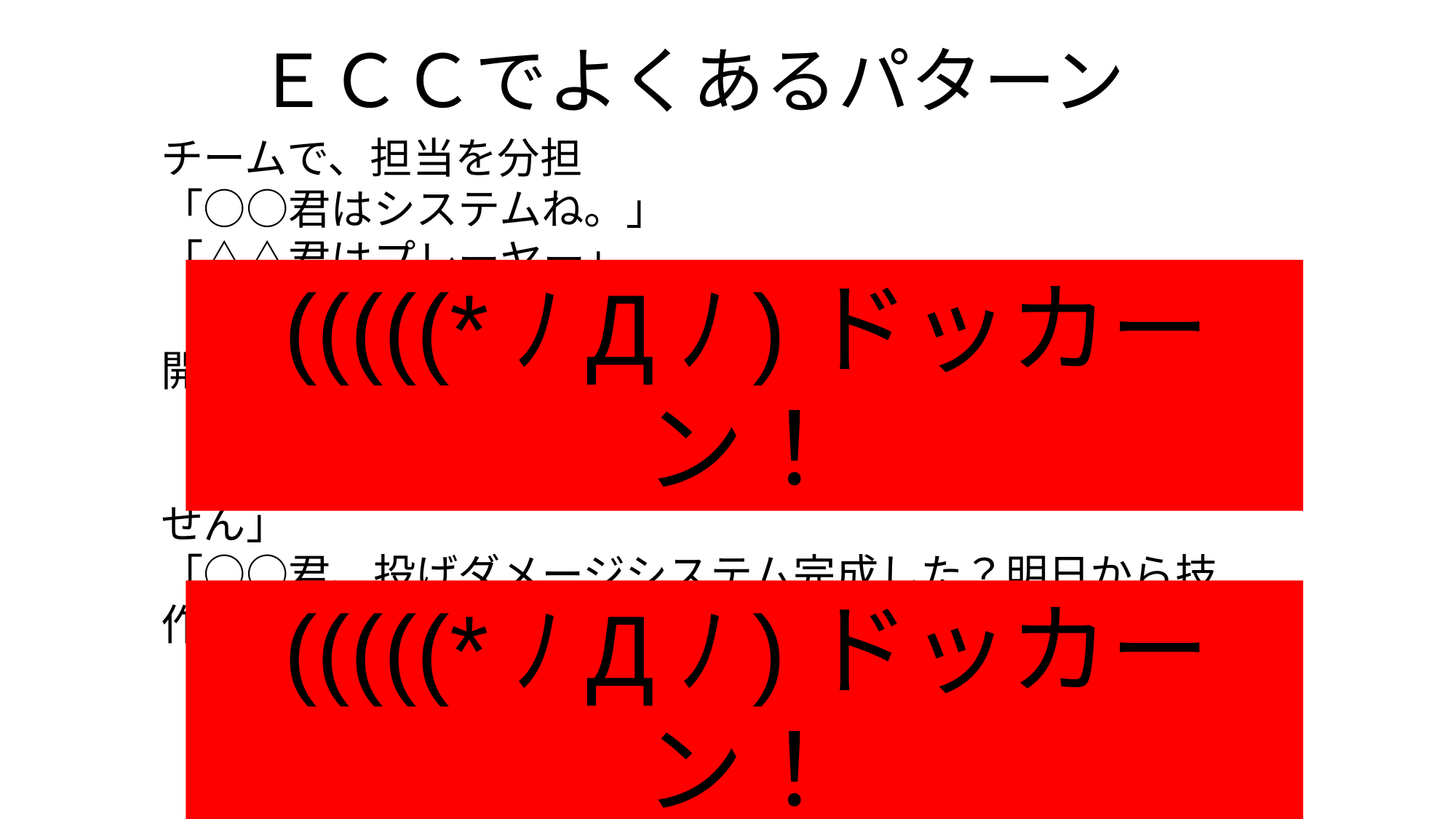

# ＥＣＣでよくあるパターン
チームで、担当を分担
「○○君はシステムね。」
「△△君はプレーヤー」
「××君は敵」
(((((*ﾉДﾉ)ドッカーン！
開発も中盤に入り、そろそろマージ（合体）
「あれ△△君は？」
「旅に出ます、探さないでください、プログラムできてません」
「○○君、投げダメージシステム完成した？明日から技作るんだけど」
(((((*ﾉДﾉ)ドッカーン！
「え？　投げダメージは、来週・・・あ、今日までだ！」